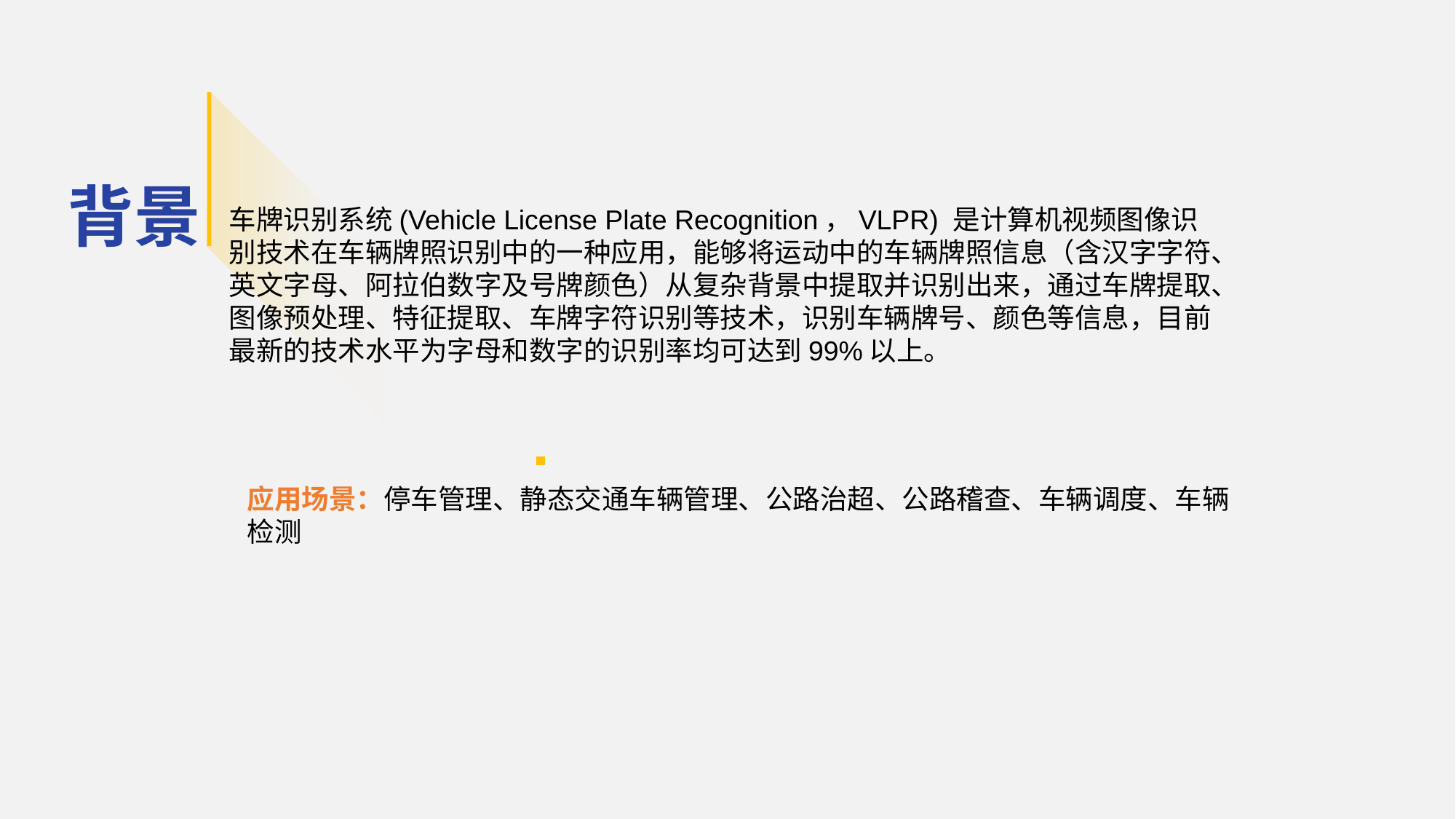

背景
车牌识别系统(Vehicle License Plate Recognition，VLPR) 是计算机视频图像识别技术在车辆牌照识别中的一种应用，能够将运动中的车辆牌照信息（含汉字字符、英文字母、阿拉伯数字及号牌颜色）从复杂背景中提取并识别出来，通过车牌提取、图像预处理、特征提取、车牌字符识别等技术，识别车辆牌号、颜色等信息，目前最新的技术水平为字母和数字的识别率均可达到99%以上。

应用场景：停车管理、静态交通车辆管理、公路治超、公路稽查、车辆调度、车辆检测